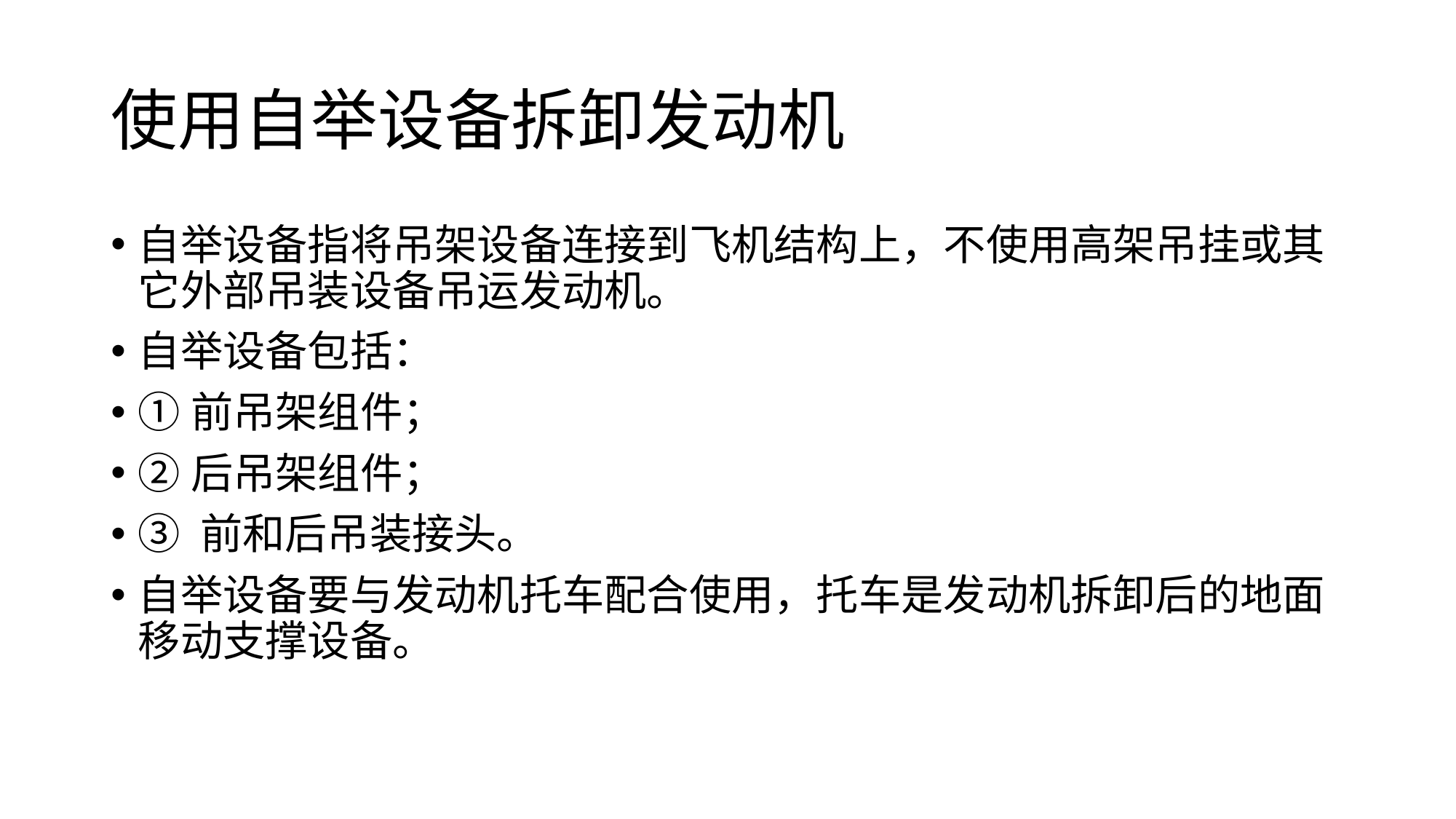

# 使用自举设备拆卸发动机
自举设备指将吊架设备连接到飞机结构上，不使用高架吊挂或其它外部吊装设备吊运发动机。
自举设备包括：
①前吊架组件；
②后吊架组件；
③ 前和后吊装接头。
自举设备要与发动机托车配合使用，托车是发动机拆卸后的地面移动支撑设备。